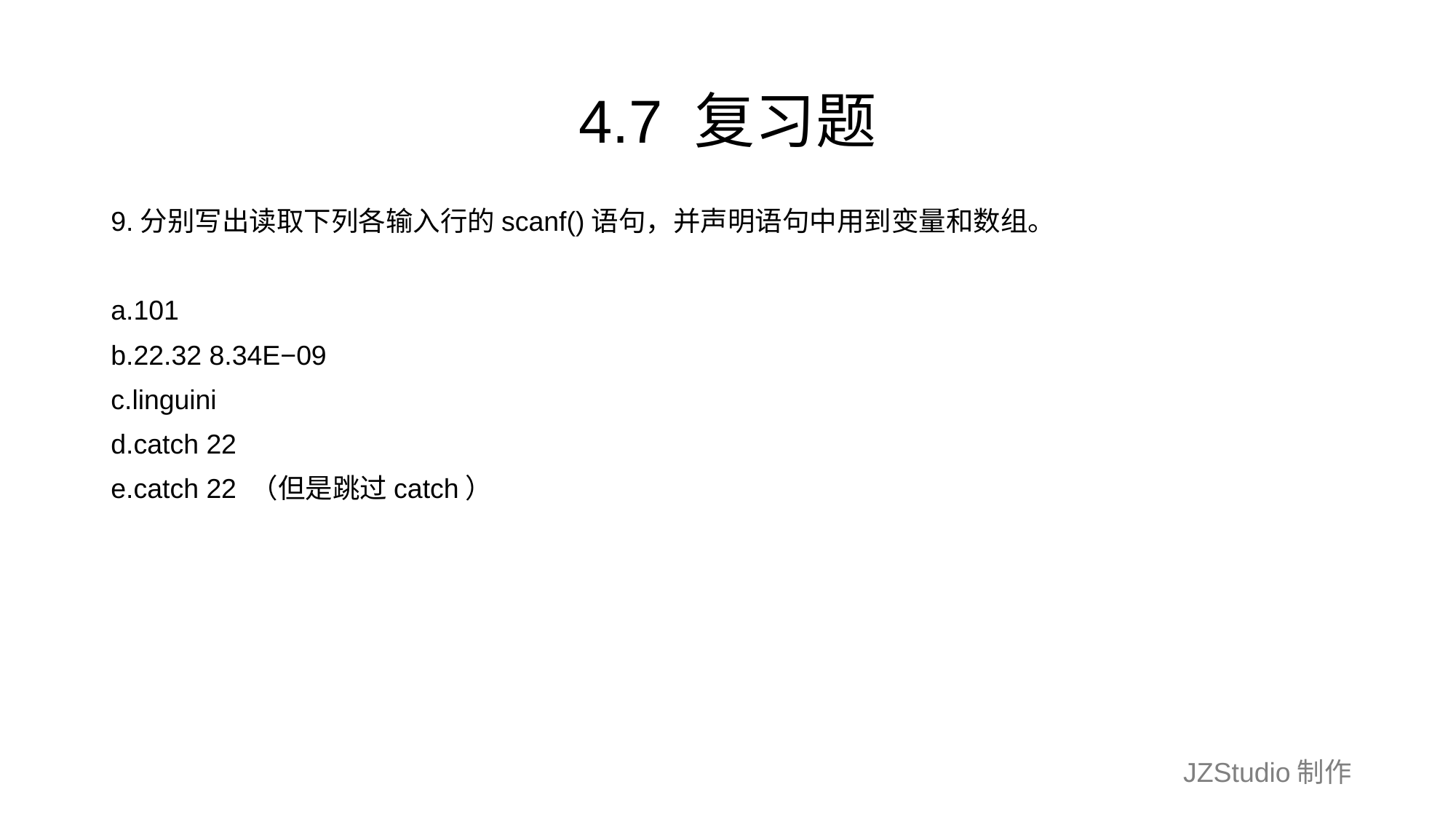

# 4.7 复习题
9.分别写出读取下列各输入行的scanf()语句，并声明语句中用到变量和数组。

a.101
b.22.32 8.34E−09
c.linguini
d.catch 22
e.catch 22 （但是跳过catch）